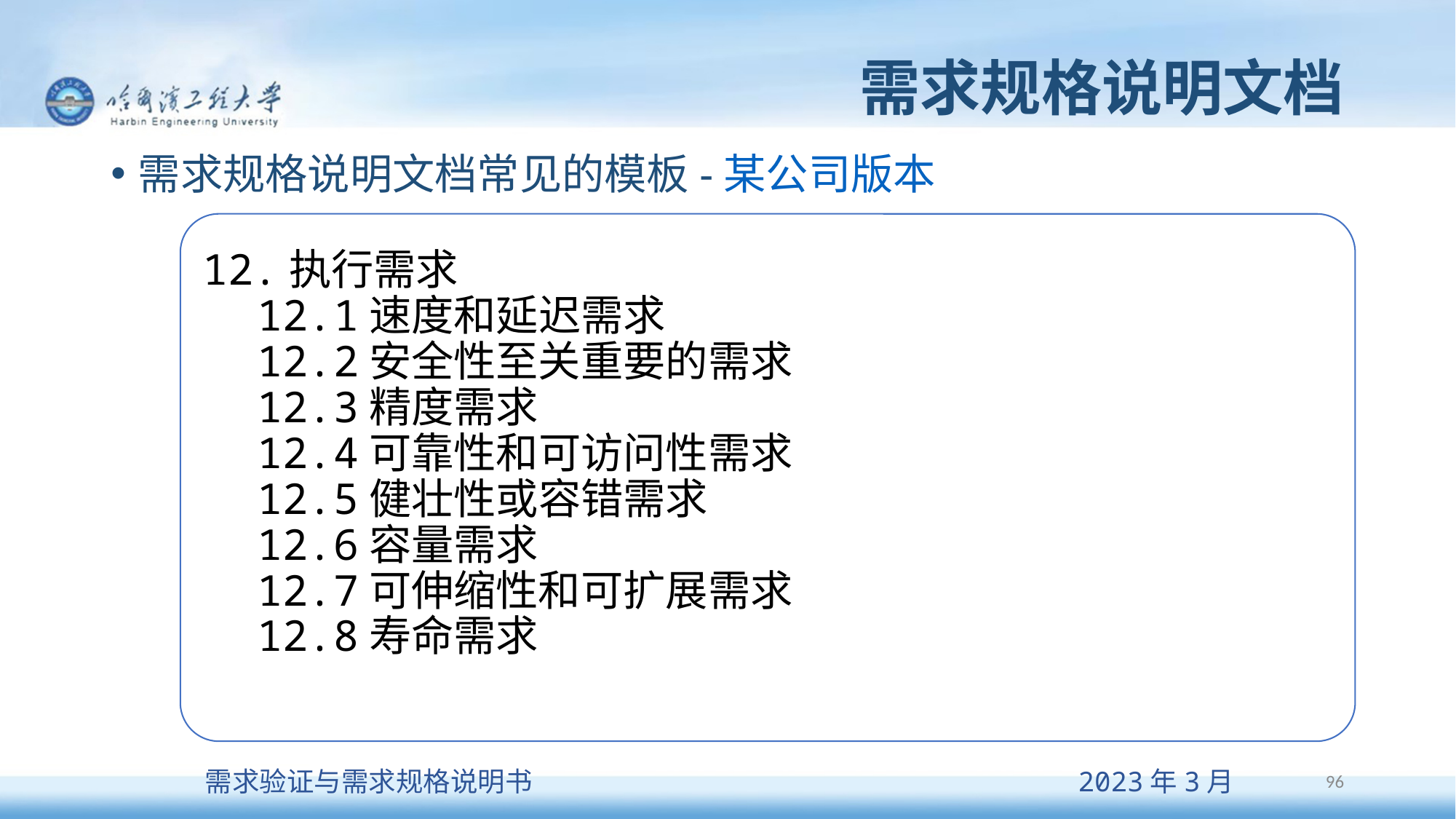

# 需求规格说明文档
需求规格说明文档常见的模板-某公司版本
12.执行需求
12.1速度和延迟需求
12.2安全性至关重要的需求
12.3精度需求
12.4可靠性和可访问性需求
12.5健壮性或容错需求
12.6容量需求
12.7可伸缩性和可扩展需求
12.8寿命需求

96